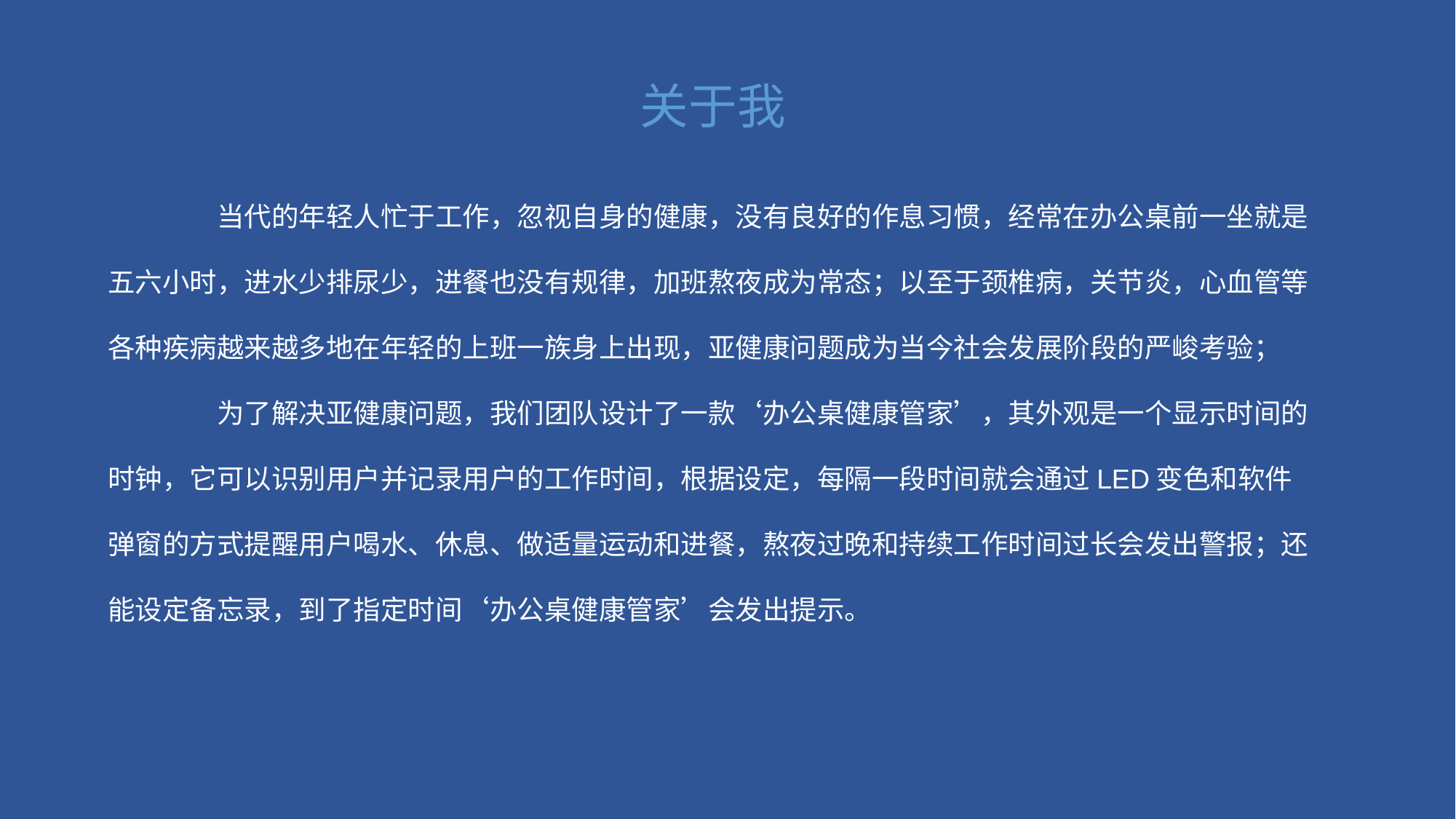

关于我

	当代的年轻人忙于工作，忽视自身的健康，没有良好的作息习惯，经常在办公桌前一坐就是五六小时，进水少排尿少，进餐也没有规律，加班熬夜成为常态；以至于颈椎病，关节炎，心血管等各种疾病越来越多地在年轻的上班一族身上出现，亚健康问题成为当今社会发展阶段的严峻考验；
	为了解决亚健康问题，我们团队设计了一款‘办公桌健康管家’，其外观是一个显示时间的时钟，它可以识别用户并记录用户的工作时间，根据设定，每隔一段时间就会通过LED变色和软件弹窗的方式提醒用户喝水、休息、做适量运动和进餐，熬夜过晚和持续工作时间过长会发出警报；还能设定备忘录，到了指定时间‘办公桌健康管家’会发出提示。